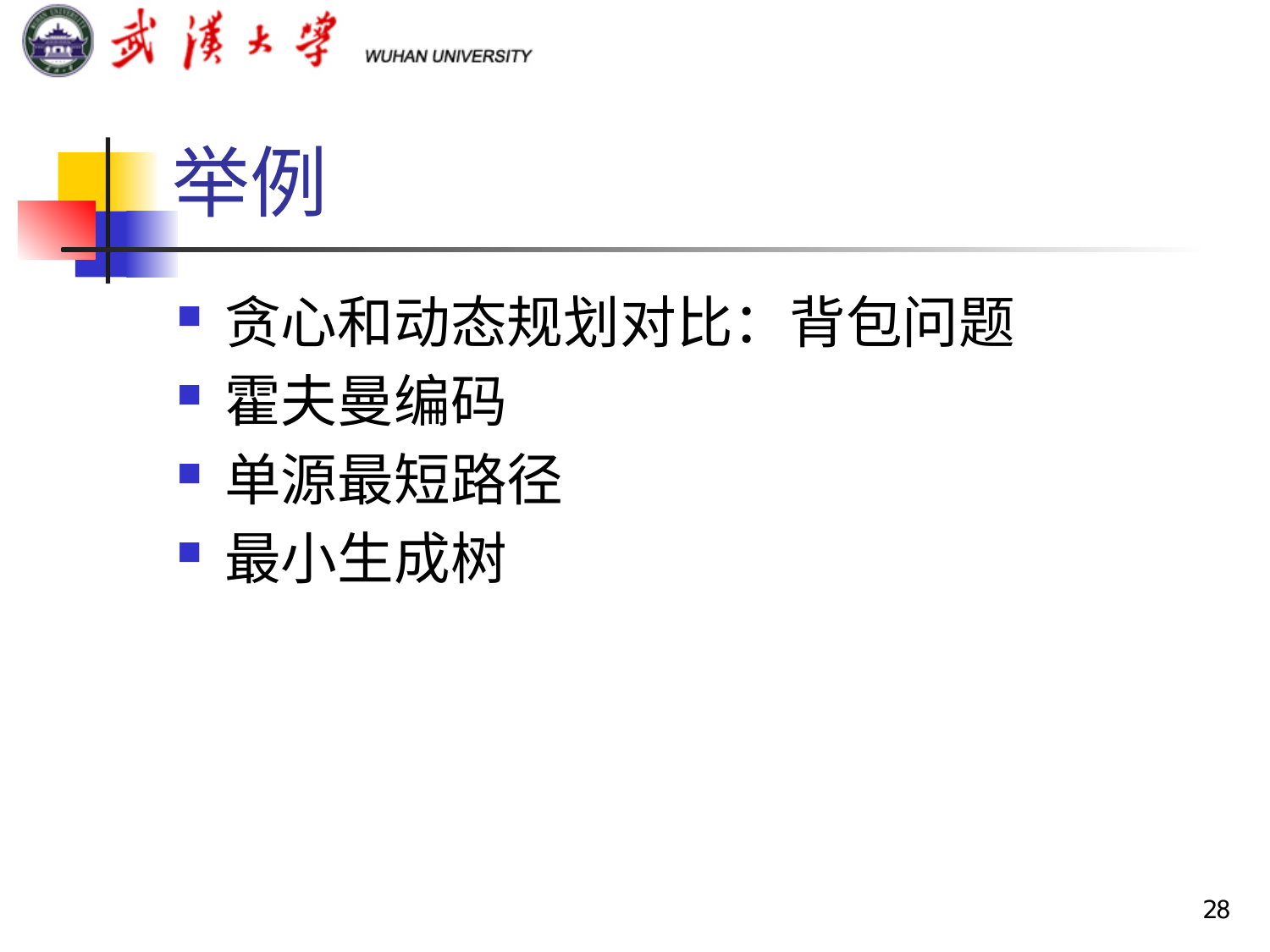

# 举例
贪心和动态规划对比：背包问题
霍夫曼编码
单源最短路径
最小生成树
28